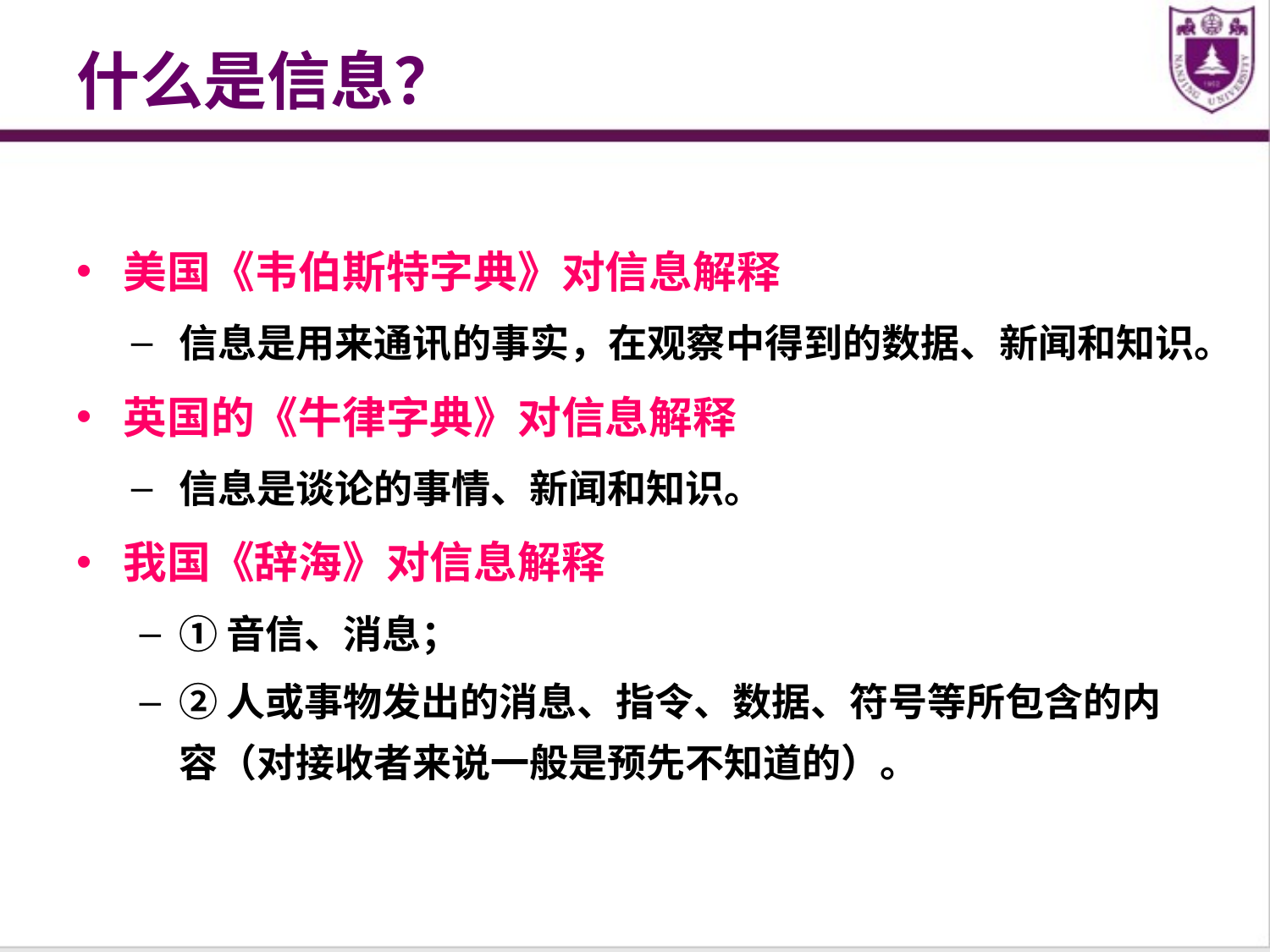

# 什么是信息？
美国《韦伯斯特字典》对信息解释
信息是用来通讯的事实，在观察中得到的数据、新闻和知识。
英国的《牛律字典》对信息解释
信息是谈论的事情、新闻和知识。
我国《辞海》对信息解释
①音信、消息；
②人或事物发出的消息、指令、数据、符号等所包含的内容（对接收者来说一般是预先不知道的）。